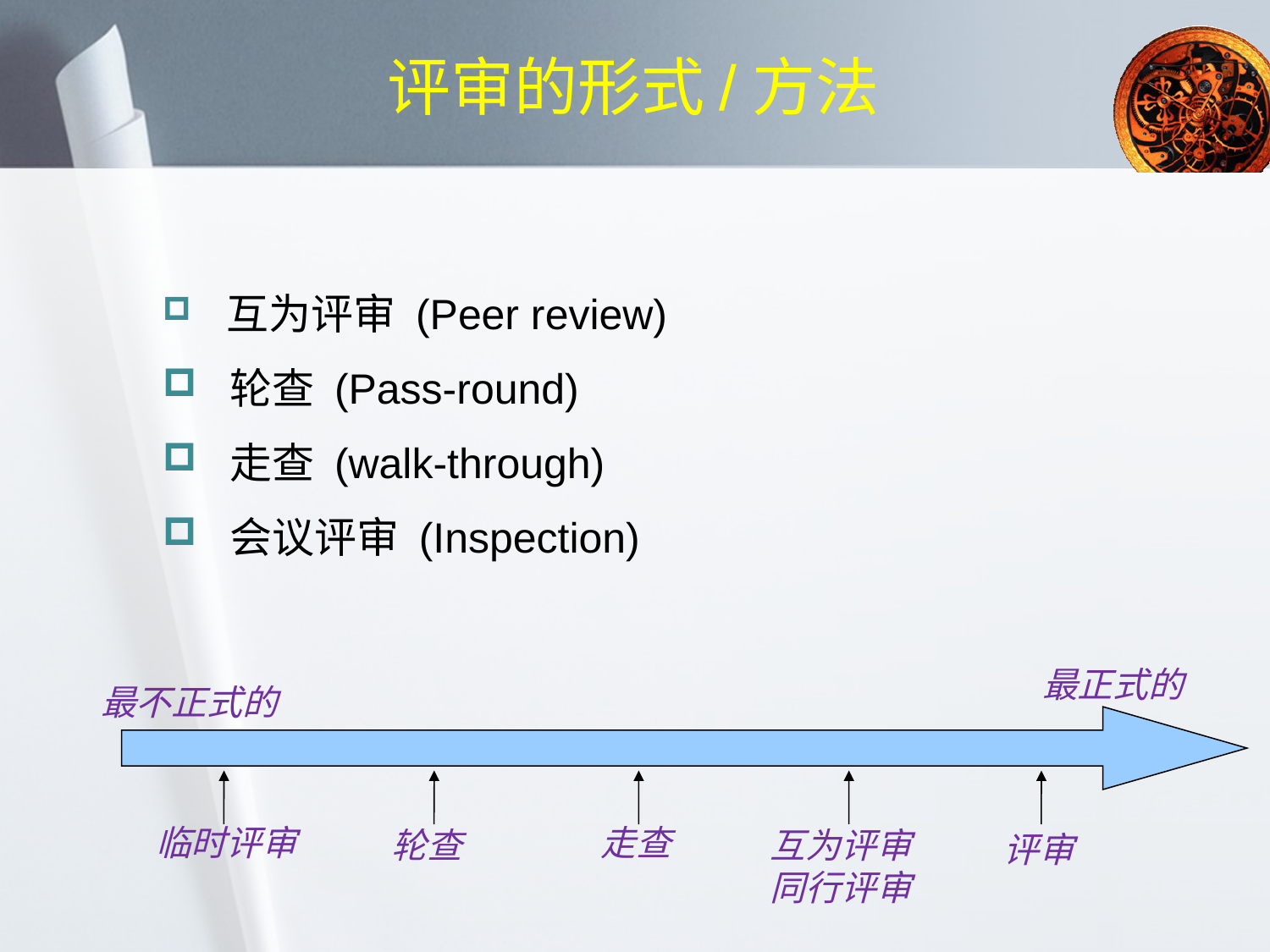

# 评审的形式/方法
 互为评审 (Peer review)
 轮查 (Pass-round)
 走查 (walk-through)
 会议评审 (Inspection)

最正式的
最不正式的

临时评审
  走查
轮查
互为评审
同行评审
  评审